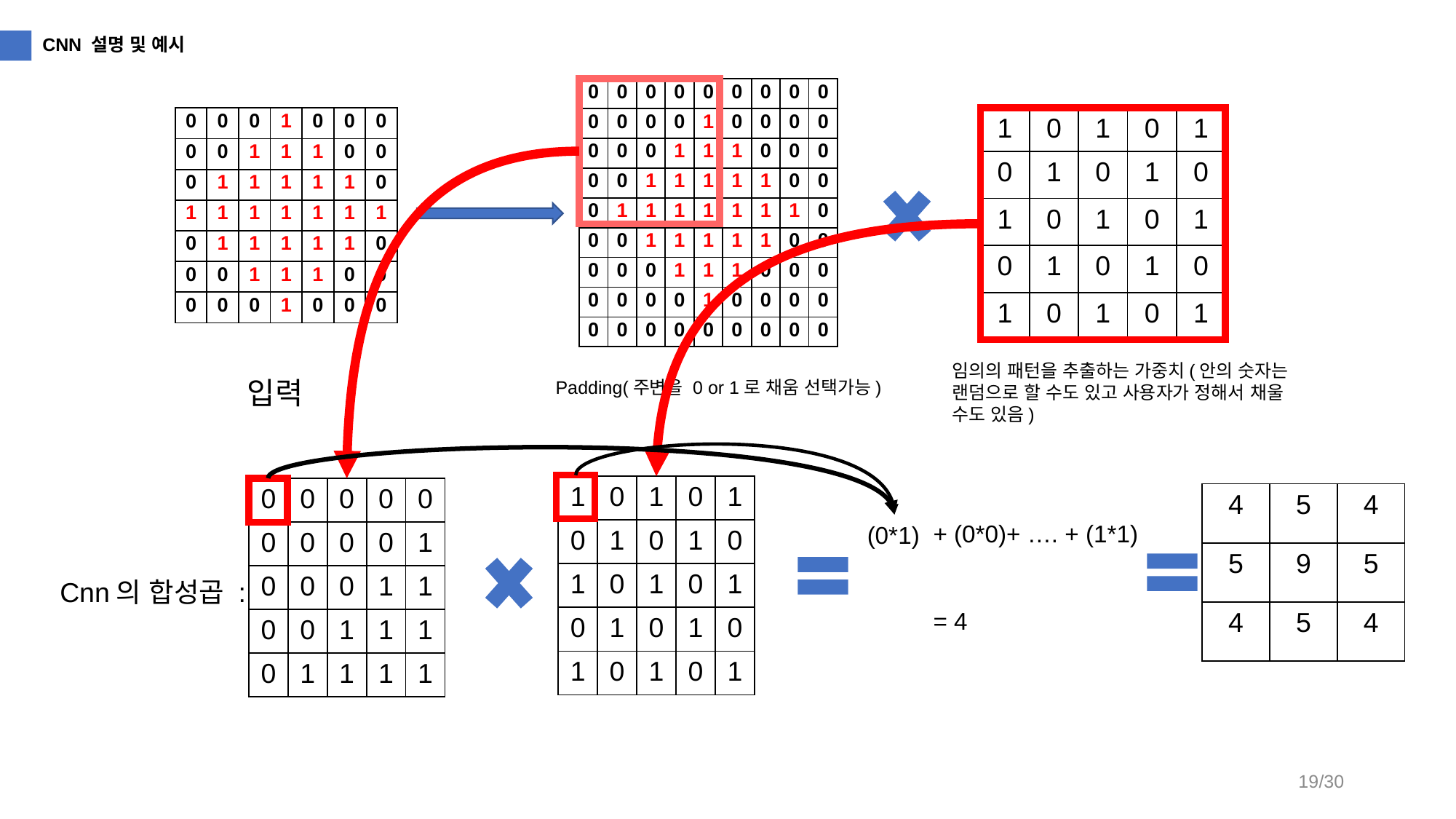

CNN 설명 및 예시

| 0 | 0 | 0 | 0 | 0 | 0 | 0 | 0 | 0 |
| --- | --- | --- | --- | --- | --- | --- | --- | --- |
| 0 | 0 | 0 | 0 | 1 | 0 | 0 | 0 | 0 |
| 0 | 0 | 0 | 1 | 1 | 1 | 0 | 0 | 0 |
| 0 | 0 | 1 | 1 | 1 | 1 | 1 | 0 | 0 |
| 0 | 1 | 1 | 1 | 1 | 1 | 1 | 1 | 0 |
| 0 | 0 | 1 | 1 | 1 | 1 | 1 | 0 | 0 |
| 0 | 0 | 0 | 1 | 1 | 1 | 0 | 0 | 0 |
| 0 | 0 | 0 | 0 | 1 | 0 | 0 | 0 | 0 |
| 0 | 0 | 0 | 0 | 0 | 0 | 0 | 0 | 0 |

| 1 | 0 | 1 | 0 | 1 |
| --- | --- | --- | --- | --- |
| 0 | 1 | 0 | 1 | 0 |
| 1 | 0 | 1 | 0 | 1 |
| 0 | 1 | 0 | 1 | 0 |
| 1 | 0 | 1 | 0 | 1 |

| 0 | 0 | 0 | 1 | 0 | 0 | 0 |
| --- | --- | --- | --- | --- | --- | --- |
| 0 | 0 | 1 | 1 | 1 | 0 | 0 |
| 0 | 1 | 1 | 1 | 1 | 1 | 0 |
| 1 | 1 | 1 | 1 | 1 | 1 | 1 |
| 0 | 1 | 1 | 1 | 1 | 1 | 0 |
| 0 | 0 | 1 | 1 | 1 | 0 | 0 |
| 0 | 0 | 0 | 1 | 0 | 0 | 0 |

임의의 패턴을 추출하는 가중치(안의 숫자는 랜덤으로 할 수도 있고 사용자가 정해서 채울 수도 있음)
입력
Padding(주변을 0 or 1로 채움 선택가능)

| 1 | 0 | 1 | 0 | 1 |
| --- | --- | --- | --- | --- |
| 0 | 1 | 0 | 1 | 0 |
| 1 | 0 | 1 | 0 | 1 |
| 0 | 1 | 0 | 1 | 0 |
| 1 | 0 | 1 | 0 | 1 |
| 0 | 0 | 0 | 0 | 0 |
| --- | --- | --- | --- | --- |
| 0 | 0 | 0 | 0 | 1 |
| 0 | 0 | 0 | 1 | 1 |
| 0 | 0 | 1 | 1 | 1 |
| 0 | 1 | 1 | 1 | 1 |

| 4 | 5 | 4 |
| --- | --- | --- |
| 5 | 9 | 5 |
| 4 | 5 | 4 |
+ (0*0)+ …. + (1*1)

= 4
(0*1)

Cnn의 합성곱 :
19/30